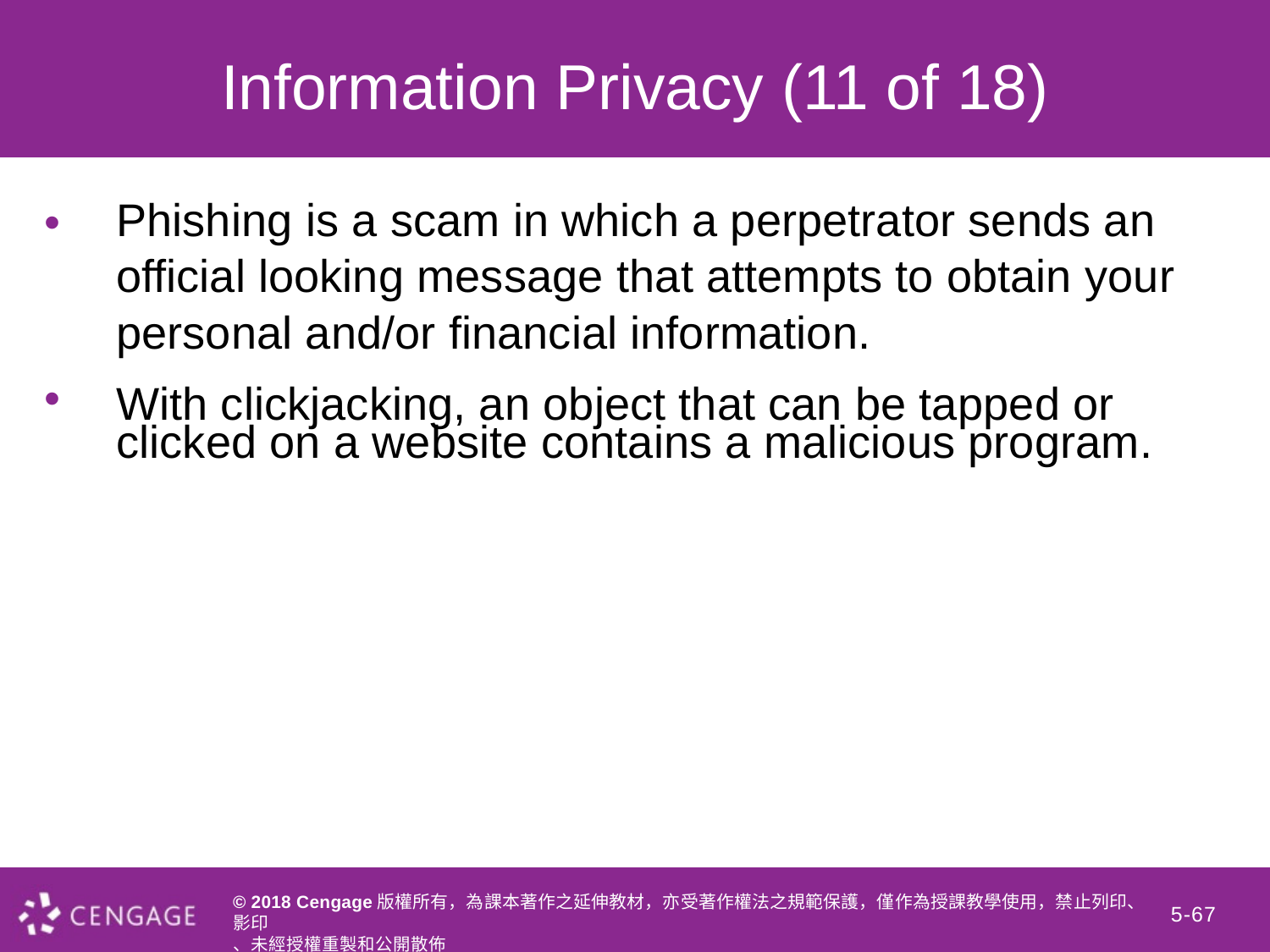

Information Privacy (11 of 18)
•
Phishing is a scam in which a perpetrator sends an official looking message that attempts to obtain your personal and/or financial information.
With clickjacking, an object that can be tapped or
clicked on a website contains a malicious program.
•

© 2018 Cengage版權所有，為課本著作之延伸教材，亦受著作權法之規範保護，僅作為授課教學使用，禁止列印、影印
、未經授權重製和公開散佈
5-67